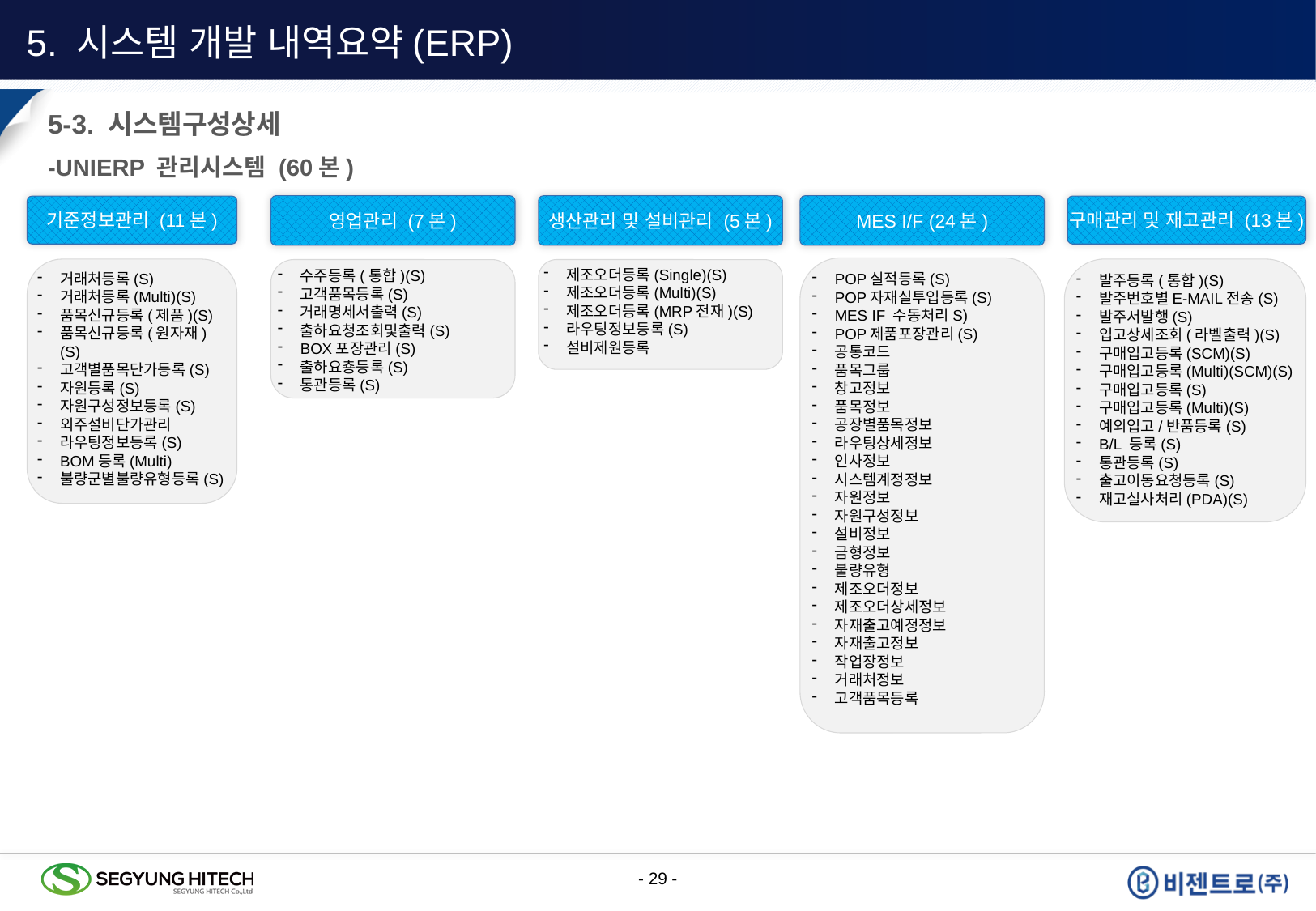

5. 시스템 개발 내역요약(ERP)
5-3. 시스템구성상세
-UNIERP 관리시스템 (60본)
영업관리 (7본)
생산관리 및 설비관리 (5본)
MES I/F (24본)
기준정보관리 (11본)
구매관리 및 재고관리 (13본)
POP실적등록(S)
POP자재실투입등록(S)
MES IF 수동처리S)
POP제품포장관리(S)
공통코드
품목그룹
창고정보
품목정보
공장별품목정보
라우팅상세정보
인사정보
시스템계정정보
자원정보
자원구성정보
설비정보
금형정보
불량유형
제조오더정보
제조오더상세정보
자재출고예정정보
자재출고정보
작업장정보
거래처정보
고객품목등록
발주등록(통합)(S)
발주번호별E-MAIL전송(S)
발주서발행(S)
입고상세조회(라벨출력)(S)
구매입고등록(SCM)(S)
구매입고등록(Multi)(SCM)(S)
구매입고등록(S)
구매입고등록(Multi)(S)
예외입고/반품등록(S)
B/L 등록(S)
통관등록(S)
출고이동요청등록(S)
재고실사처리(PDA)(S)
거래처등록(S)
거래처등록(Multi)(S)
품목신규등록(제품)(S)
품목신규등록(원자재)(S)
고객별품목단가등록(S)
자원등록(S)
자원구성정보등록(S)
외주설비단가관리
라우팅정보등록(S)
BOM등록(Multi)
불량군별불량유형등록(S)

수주등록(통합)(S)
고객품목등록(S)
거래명세서출력(S)
출하요청조회및출력(S)
BOX포장관리(S)
출하요춍등록(S)
통관등록(S)
제조오더등록(Single)(S)
제조오더등록(Multi)(S)
제조오더등록(MRP전재)(S)
라우팅정보등록(S)
설비제원등록